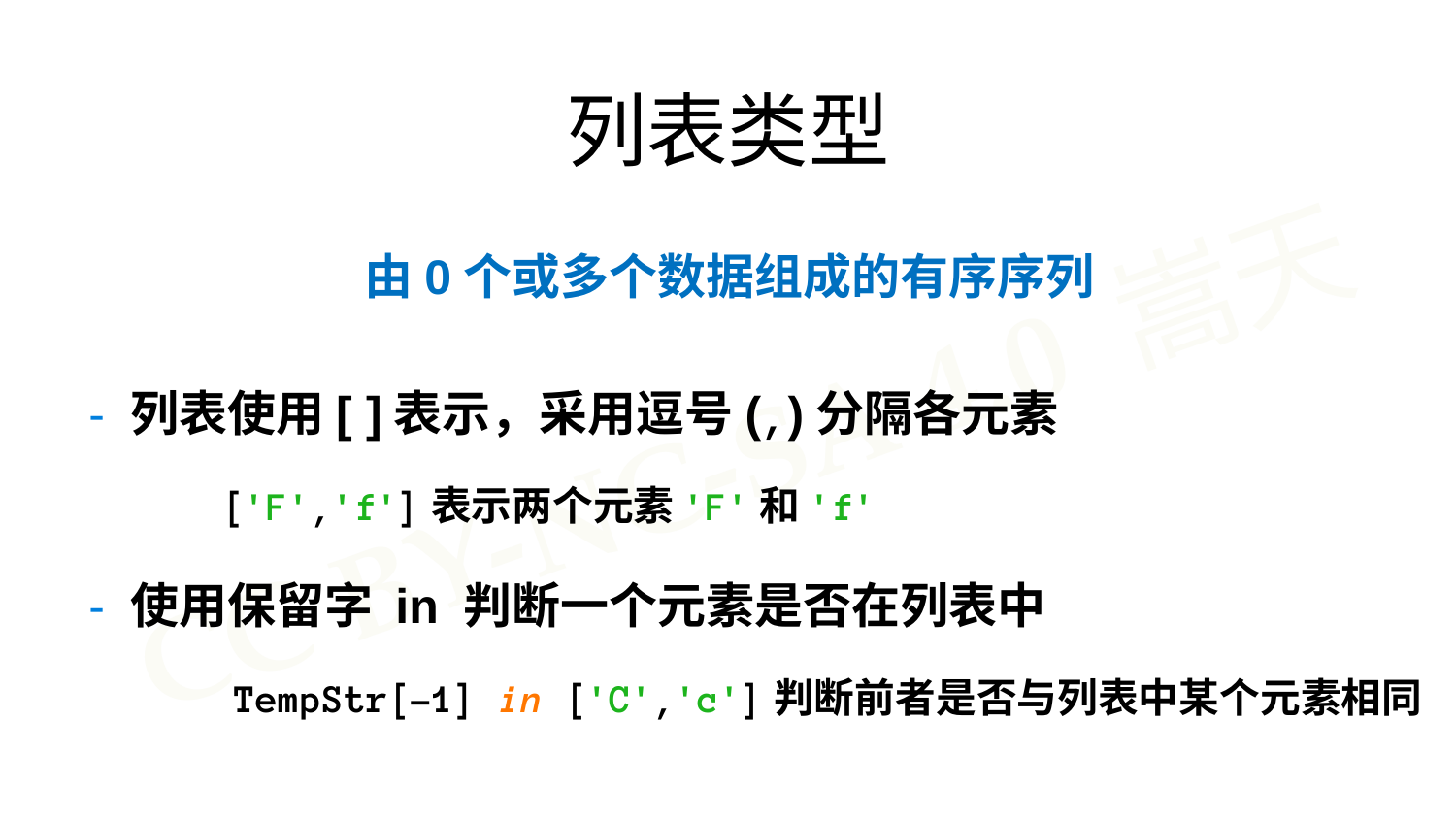

列表类型
由0个或多个数据组成的有序序列
- 列表使用[ ]表示，采用逗号(,)分隔各元素
            ['F','f']表示两个元素'F'和'f'
- 使用保留字 in 判断一个元素是否在列表中
 	TempStr[-1] in ['C','c']判断前者是否与列表中某个元素相同